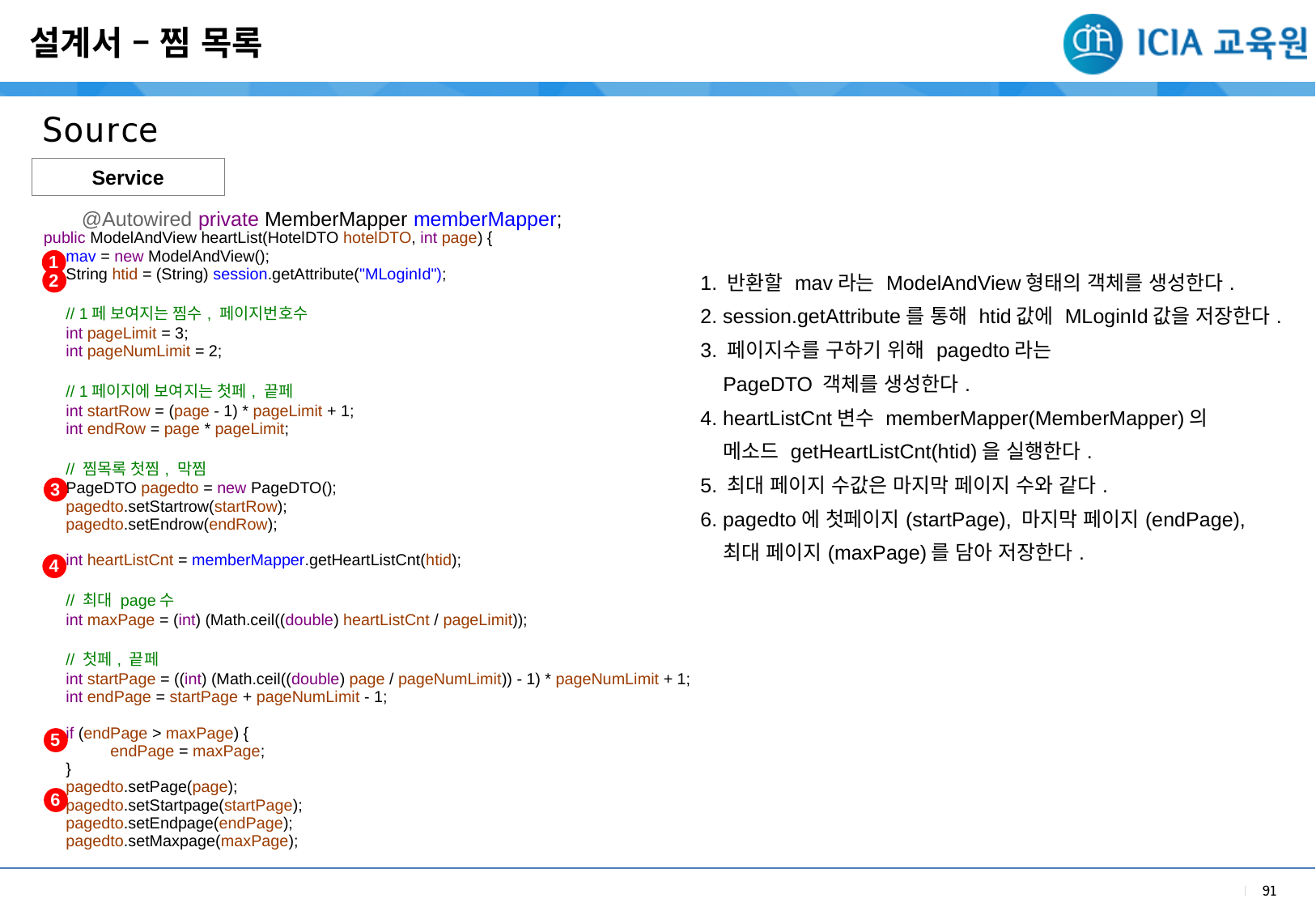

설계서 – 찜 목록
Source
Service
|  |
| --- |
| 1. 반환할 mav라는 ModelAndView형태의 객체를 생성한다. 2. session.getAttribute를 통해 htid값에 MLoginId값을 저장한다. 3. 페이지수를 구하기 위해 pagedto라는 PageDTO 객체를 생성한다. 4. heartListCnt변수 memberMapper(MemberMapper)의 메소드 getHeartListCnt(htid)을 실행한다. 5. 최대 페이지 수값은 마지막 페이지 수와 같다. 6. pagedto에 첫페이지(startPage), 마지막 페이지(endPage), 최대 페이지(maxPage)를 담아 저장한다. |
@Autowired private MemberMapper memberMapper;
|  |
| --- |
| public ModelAndView heartList(HotelDTO hotelDTO, int page) { mav = new ModelAndView(); String htid = (String) session.getAttribute("MLoginId"); // 1페 보여지는 찜수, 페이지번호수 int pageLimit = 3; int pageNumLimit = 2; // 1페이지에 보여지는 첫페, 끝페 int startRow = (page - 1) \* pageLimit + 1; int endRow = page \* pageLimit; // 찜목록 첫찜, 막찜 PageDTO pagedto = new PageDTO(); pagedto.setStartrow(startRow); pagedto.setEndrow(endRow); int heartListCnt = memberMapper.getHeartListCnt(htid); // 최대 page수 int maxPage = (int) (Math.ceil((double) heartListCnt / pageLimit)); // 첫페, 끝페 int startPage = ((int) (Math.ceil((double) page / pageNumLimit)) - 1) \* pageNumLimit + 1; int endPage = startPage + pageNumLimit - 1; if (endPage > maxPage) { endPage = maxPage; } pagedto.setPage(page); pagedto.setStartpage(startPage); pagedto.setEndpage(endPage); pagedto.setMaxpage(maxPage); |
|  |
1

2

3

4

5

6